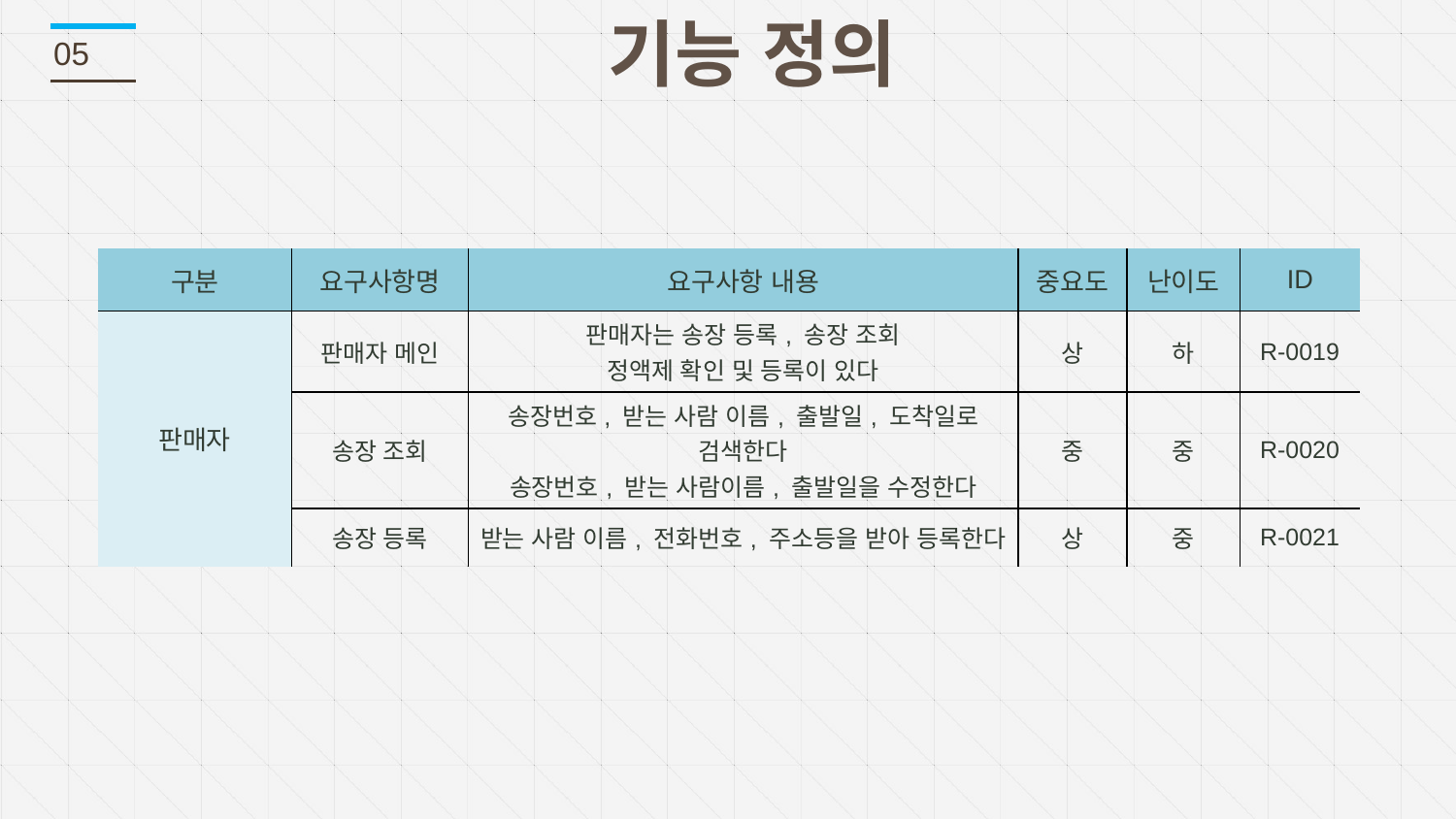

기능 정의
05
| 구분 | 요구사항명 | 요구사항 내용 | 중요도 | 난이도 | ID |
| --- | --- | --- | --- | --- | --- |
| 판매자 | 판매자 메인 | 판매자는 송장 등록, 송장 조회 정액제 확인 및 등록이 있다 | 상 | 하 | R-0019 |
| --- | --- | --- | --- | --- | --- |
|  | 송장 조회 | 송장번호, 받는 사람 이름, 출발일, 도착일로 검색한다 송장번호, 받는 사람이름, 출발일을 수정한다 | 중 | 중 | R-0020 |
|  | 송장 등록 | 받는 사람 이름, 전화번호, 주소등을 받아 등록한다 | 상 | 중 | R-0021 |